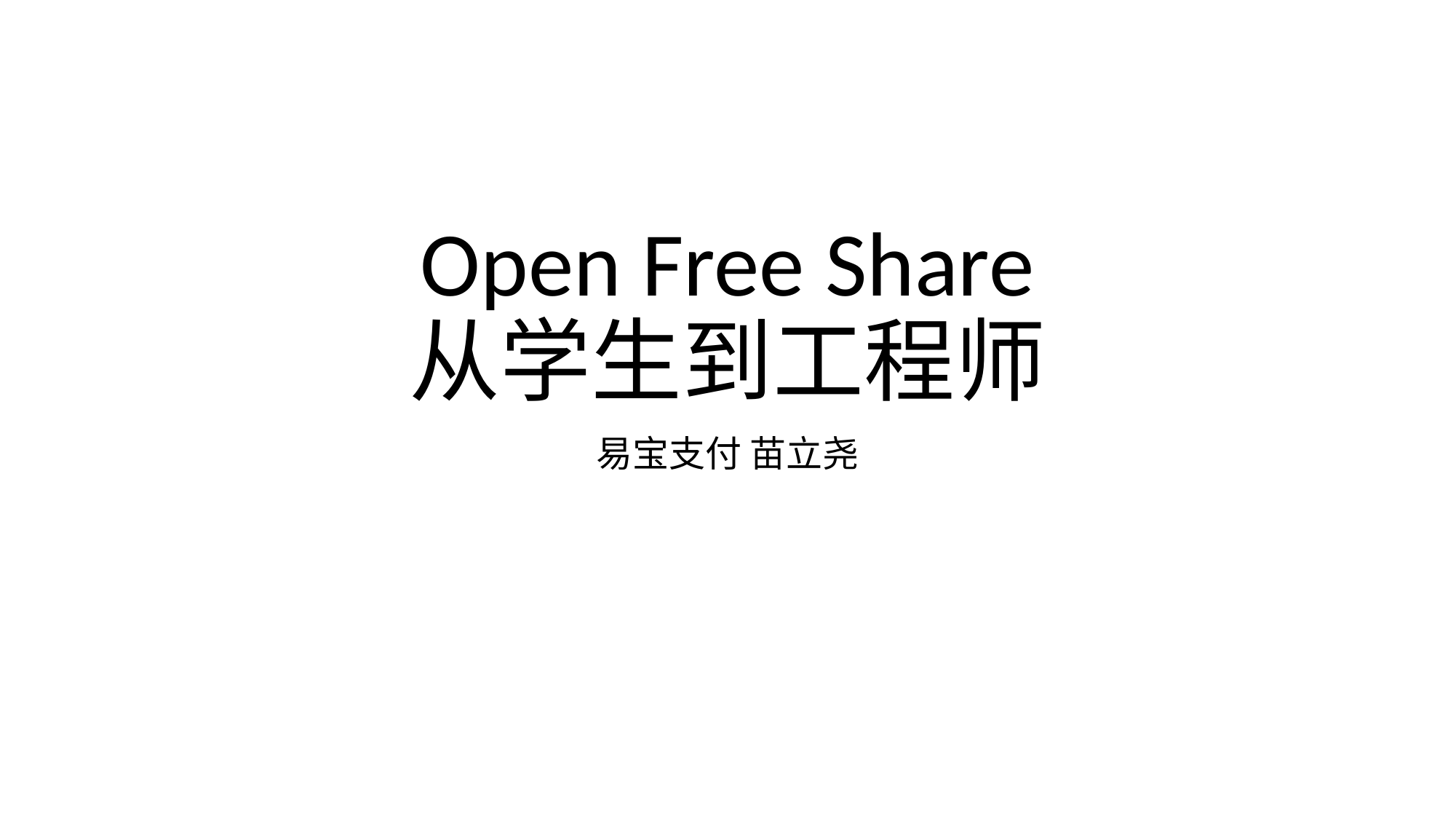

# Open Free Share 从学生到工程师
易宝支付 苗立尧